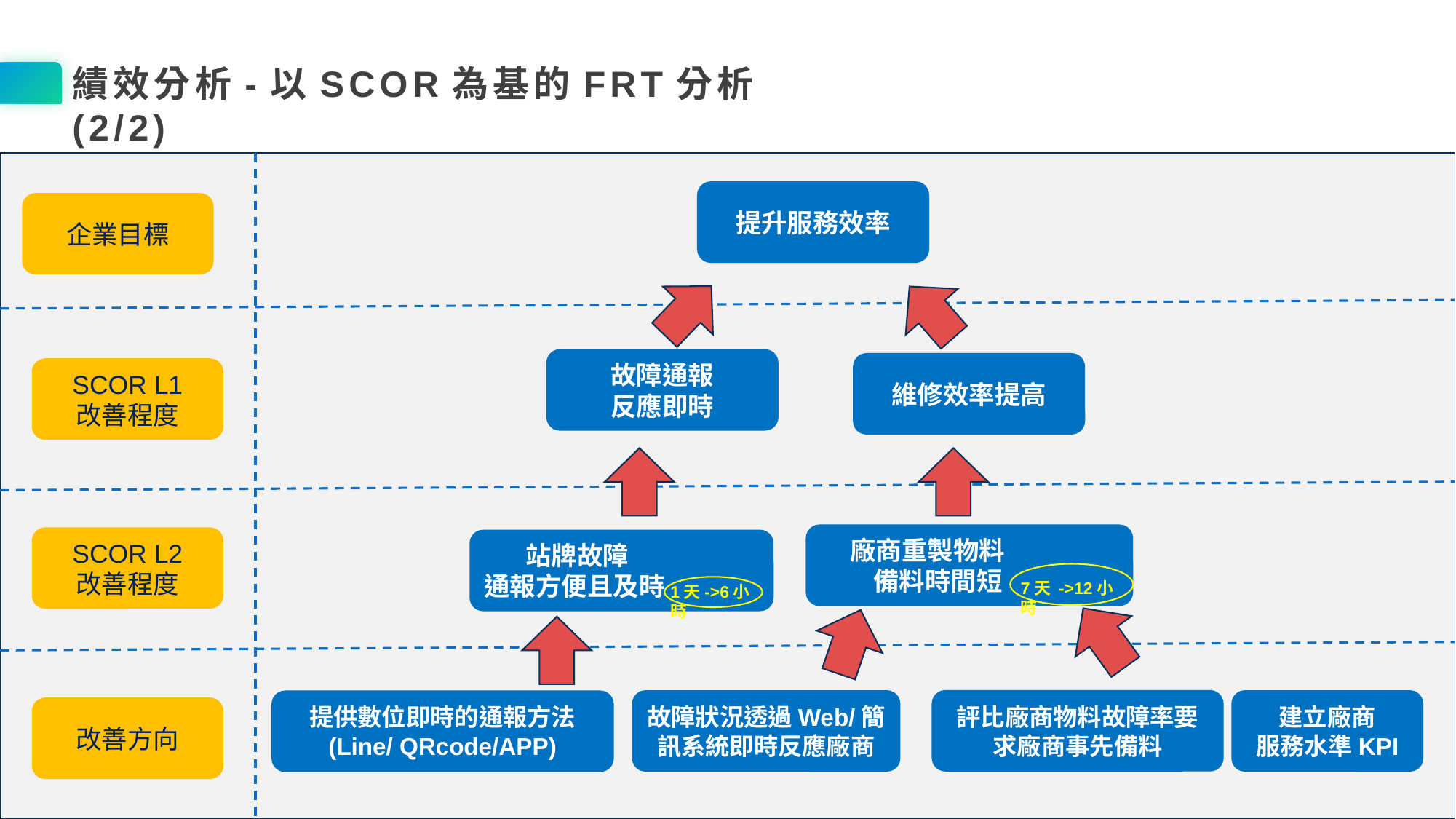

績效分析-以SCOR為基的FRT分析(2/2)

提升服務效率
企業目標

故障通報
反應即時
維修效率提高
SCOR L1
改善程度

    廠商重製物料
        備料時間短
SCOR L2
改善程度
      站牌故障
通報方便且及時

7天 ->12小時
1天->6小時

評比廠商物料故障率要求廠商事先備料
建立廠商
服務水準KPI
故障狀況透過Web/簡訊系統即時反應廠商
提供數位即時的通報方法
(Line/ QRcode/APP)
改善方向